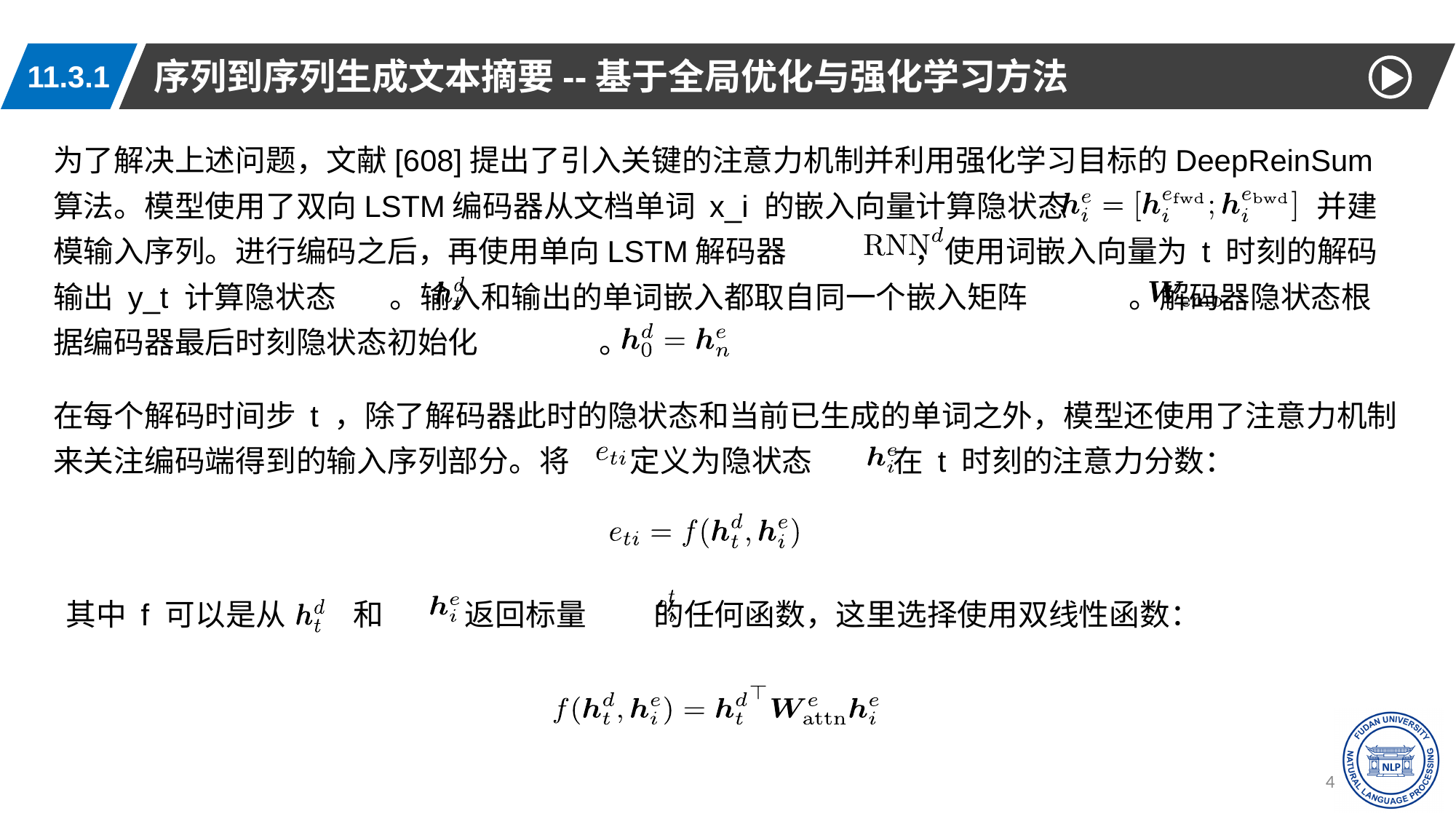

序列到序列生成文本摘要--基于全局优化与强化学习方法
11.3.1

为了解决上述问题，文献[608]提出了引入关键的注意力机制并利用强化学习目标的DeepReinSum算法。模型使用了双向LSTM编码器从文档单词 x_i 的嵌入向量计算隐状态                                     并建模输入序列。进行编码之后，再使用单向LSTM解码器                   ，使用词嵌入向量为 t 时刻的解码输出 y_t 计算隐状态        。输入和输出的单词嵌入都取自同一个嵌入矩阵               。解码器隐状态根据编码器最后时刻隐状态初始化                  。

在每个解码时间步 t ，除了解码器此时的隐状态和当前已生成的单词之外，模型还使用了注意力机制来关注编码端得到的输入序列部分。将         定义为隐状态            在 t 时刻的注意力分数：

其中 f 可以是从          和            返回标量          的任何函数，这里选择使用双线性函数：

47